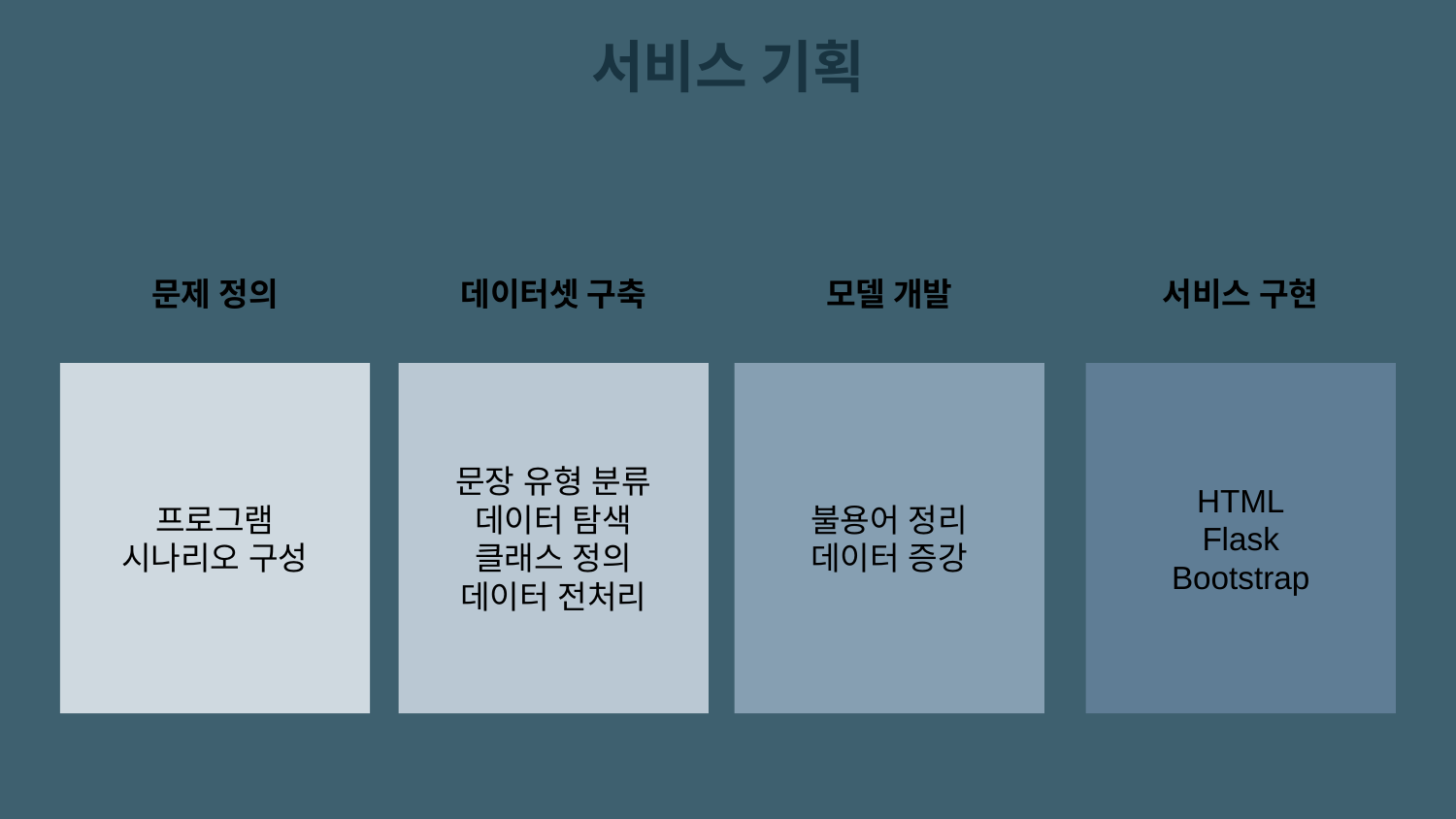

서비스 기획
문제 정의
데이터셋 구축
모델 개발
서비스 구현
프로그램
시나리오 구성
문장 유형 분류 데이터 탐색
클래스 정의
데이터 전처리
불용어 정리
데이터 증강
HTML
Flask
Bootstrap